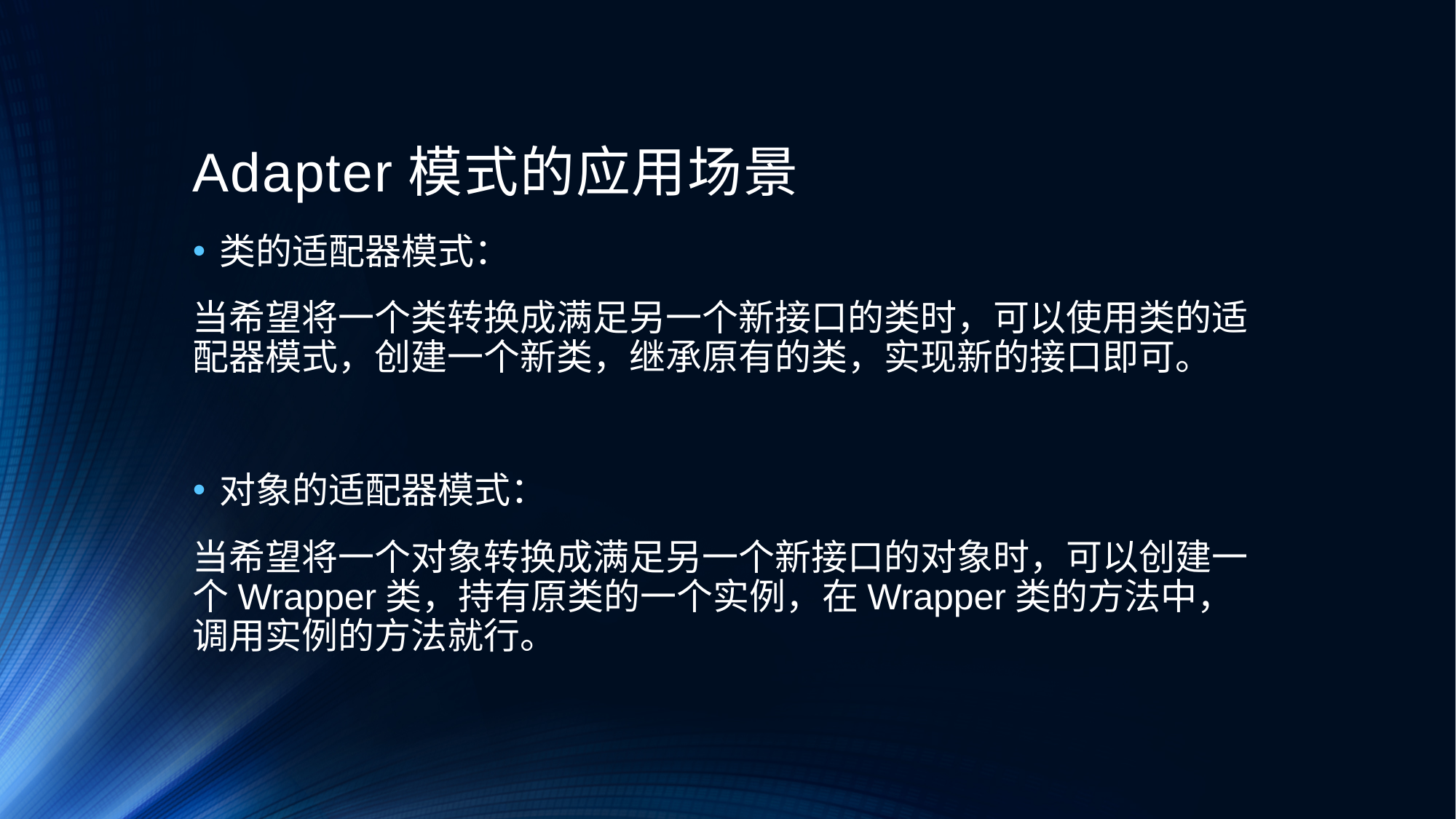

# Adapter模式的应用场景
类的适配器模式：
当希望将一个类转换成满足另一个新接口的类时，可以使用类的适配器模式，创建一个新类，继承原有的类，实现新的接口即可。

对象的适配器模式：
当希望将一个对象转换成满足另一个新接口的对象时，可以创建一个Wrapper类，持有原类的一个实例，在Wrapper类的方法中，调用实例的方法就行。